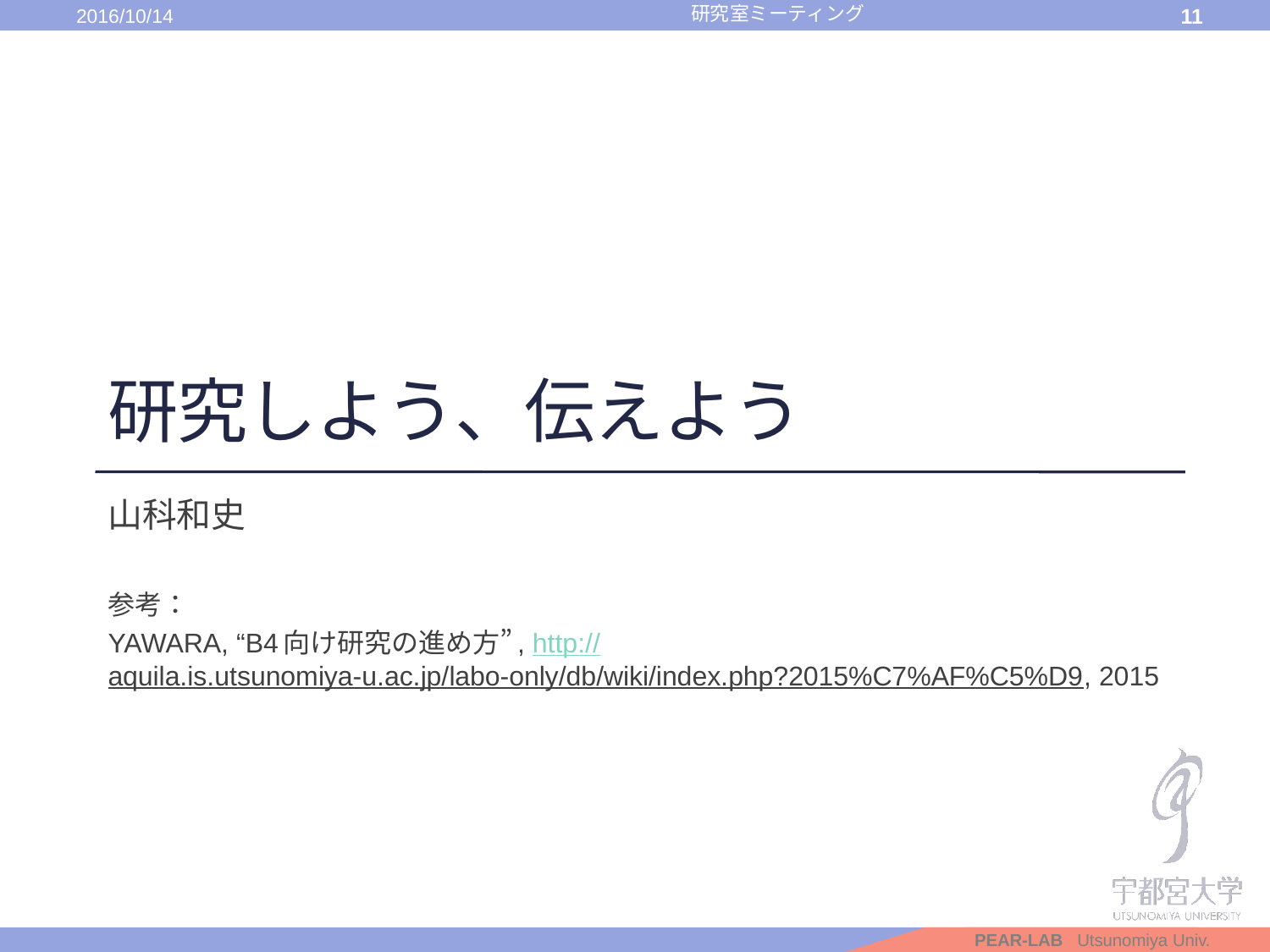

2016/10/14
11
研究室ミーティング
# 研究しよう、伝えよう
山科和史

参考：
YAWARA, “B4向け研究の進め方”, http://aquila.is.utsunomiya-u.ac.jp/labo-only/db/wiki/index.php?2015%C7%AF%C5%D9, 2015